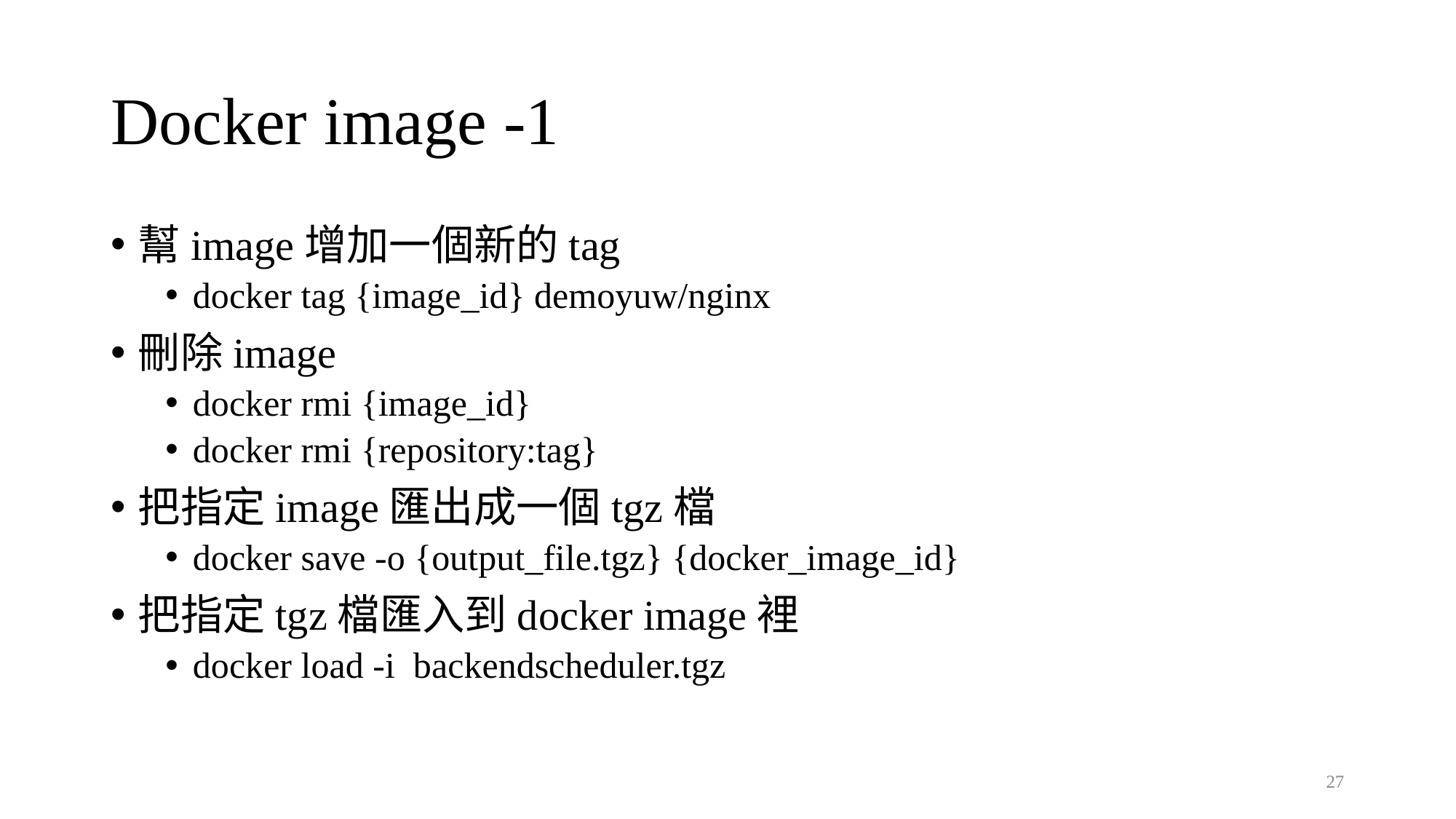

# Docker image -1
幫image增加一個新的tag
docker tag {image_id} demoyuw/nginx
刪除image
docker rmi {image_id}
docker rmi {repository:tag}
把指定image匯出成一個tgz檔
docker save -o {output_file.tgz} {docker_image_id}
把指定tgz檔匯入到docker image裡
docker load -i  backendscheduler.tgz
27